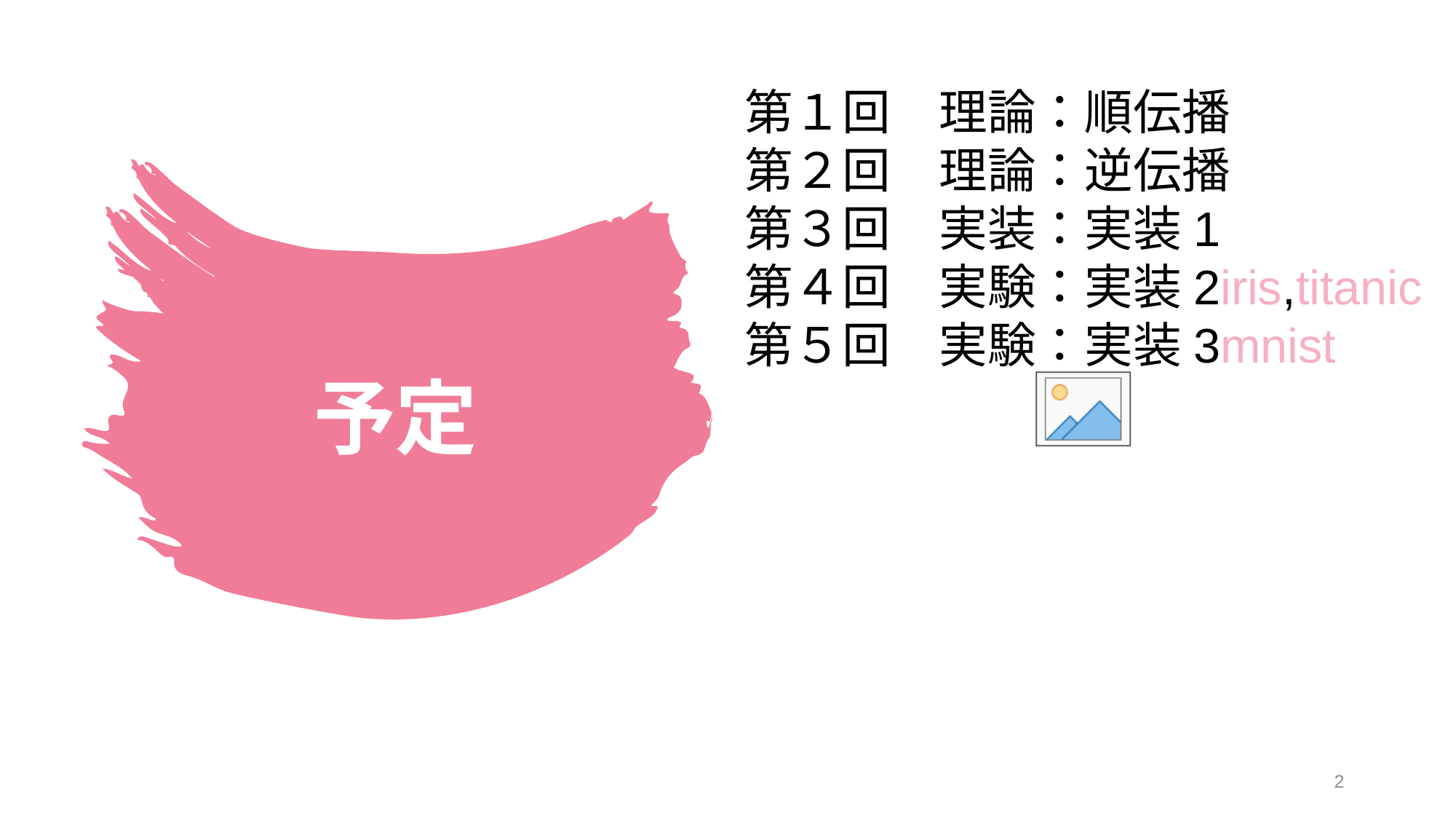

第１回　理論：順伝播
第２回　理論：逆伝播
第３回　実装：実装1
第４回　実験：実装2iris,titanic
第５回　実験：実装3mnist

# 予定
2